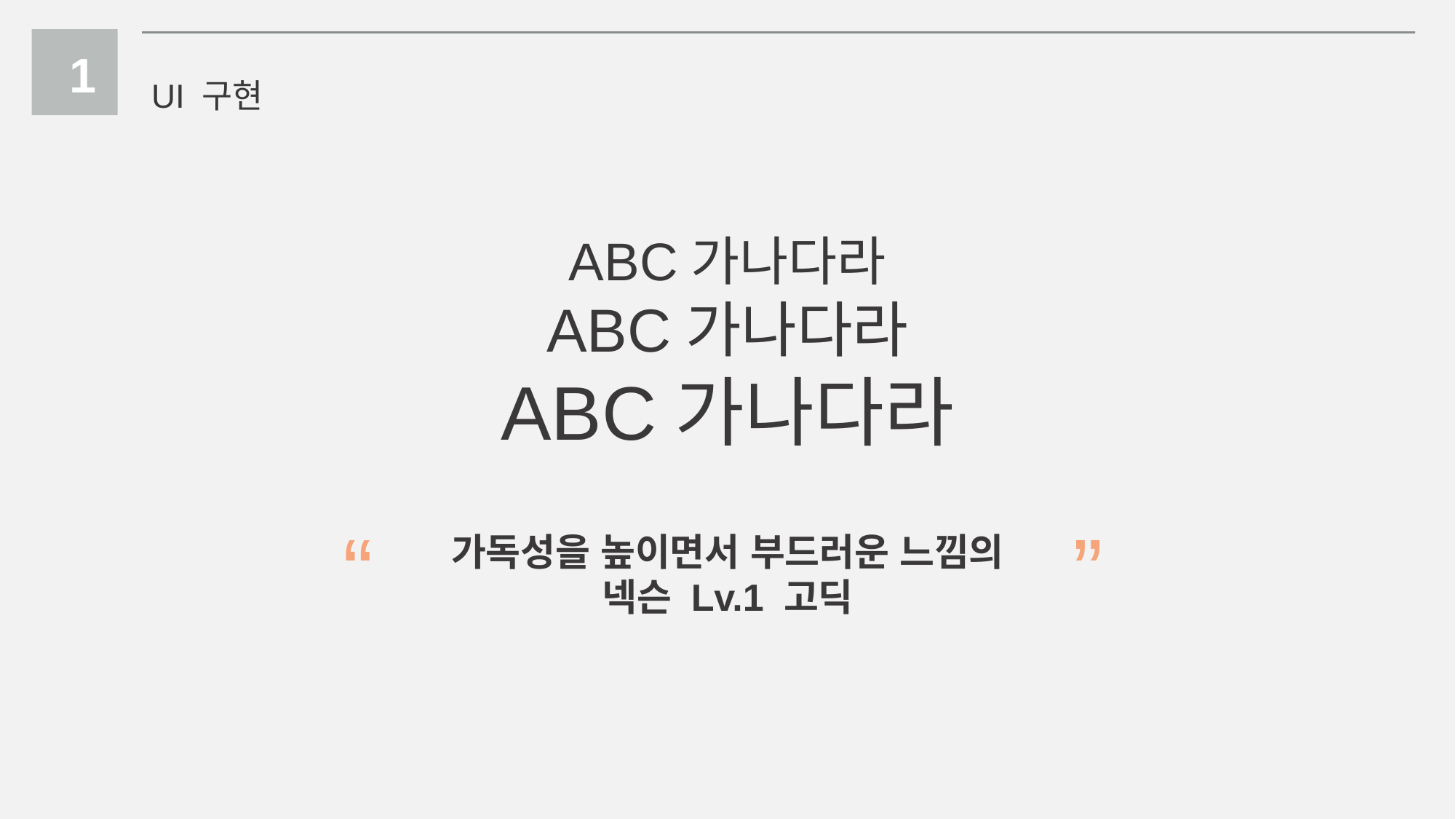

1
UI 구현
ABC가나다라
ABC가나다라
ABC가나다라
”
“
가독성을 높이면서 부드러운 느낌의
넥슨 Lv.1 고딕